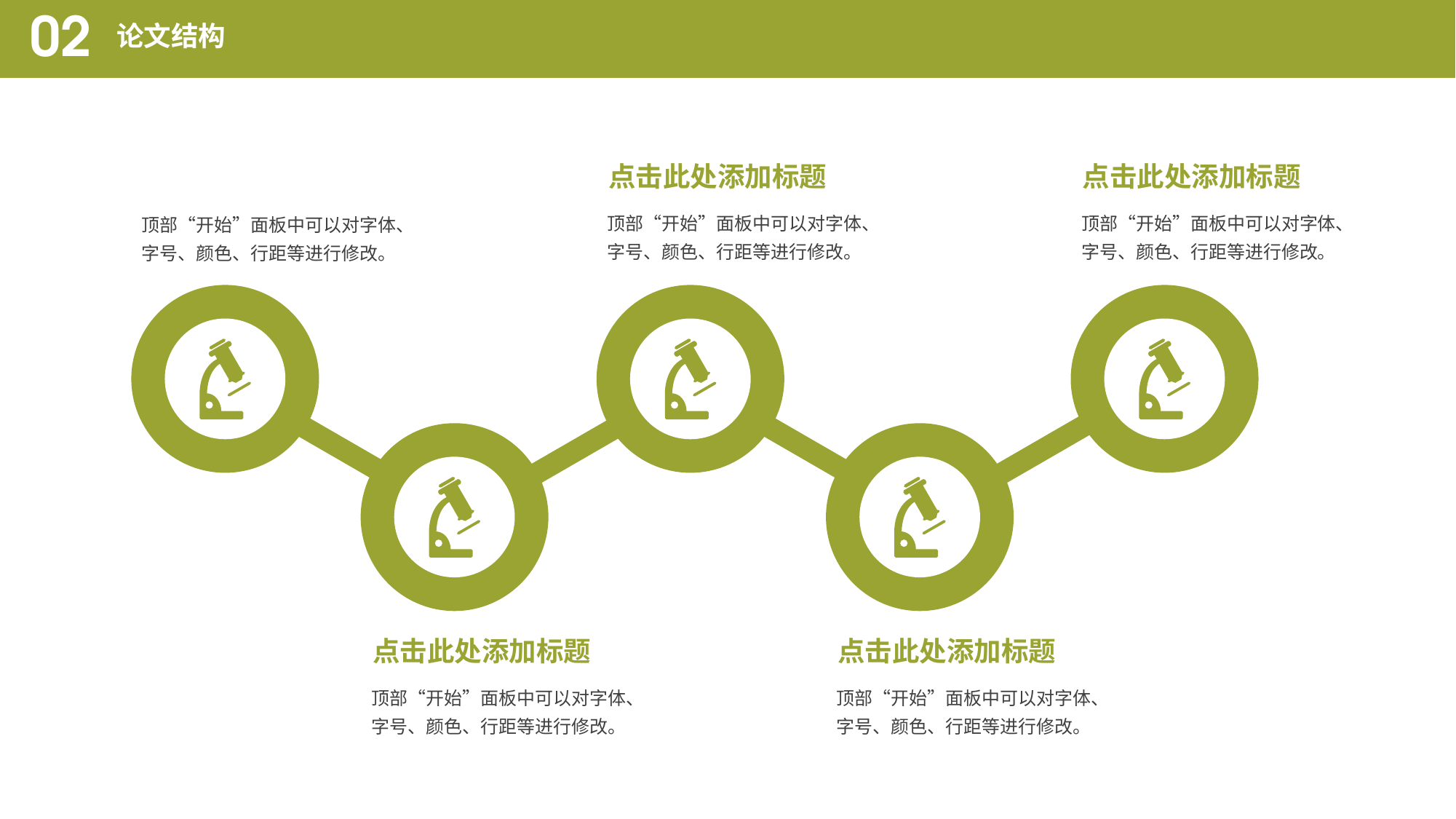

02
论文结构
点击此处添加标题
顶部“开始”面板中可以对字体、字号、颜色、行距等进行修改。
点击此处添加标题
顶部“开始”面板中可以对字体、字号、颜色、行距等进行修改。

顶部“开始”面板中可以对字体、字号、颜色、行距等进行修改。

点击此处添加标题
顶部“开始”面板中可以对字体、字号、颜色、行距等进行修改。
点击此处添加标题
顶部“开始”面板中可以对字体、字号、颜色、行距等进行修改。